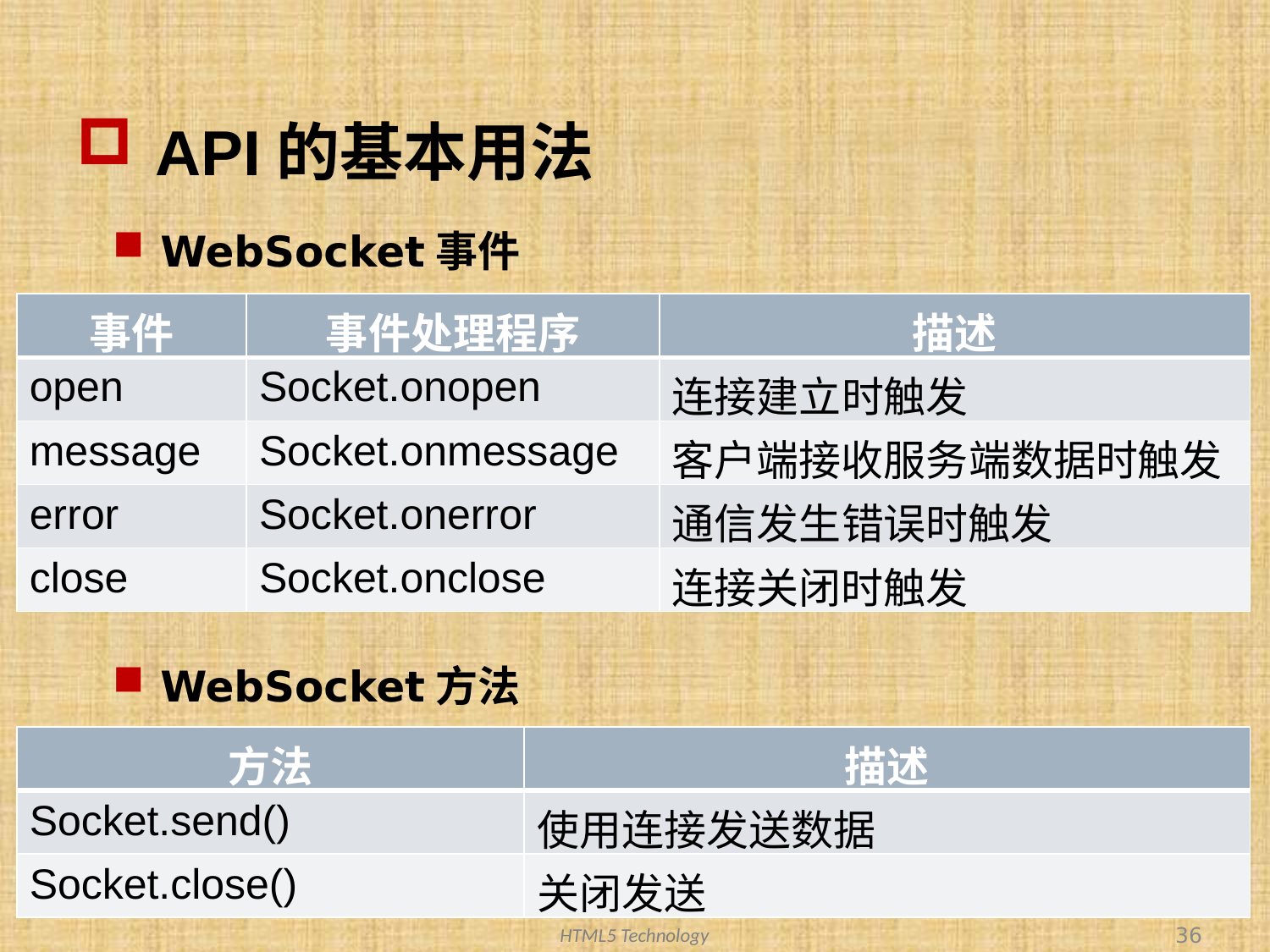

# API的基本用法
WebSocket事件
| 事件 | 事件处理程序 | 描述 |
| --- | --- | --- |
| open | Socket.onopen | 连接建立时触发 |
| message | Socket.onmessage | 客户端接收服务端数据时触发 |
| error | Socket.onerror | 通信发生错误时触发 |
| close | Socket.onclose | 连接关闭时触发 |
WebSocket方法
| 方法 | 描述 |
| --- | --- |
| Socket.send() | 使用连接发送数据 |
| Socket.close() | 关闭发送 |
36
HTML5 Technology